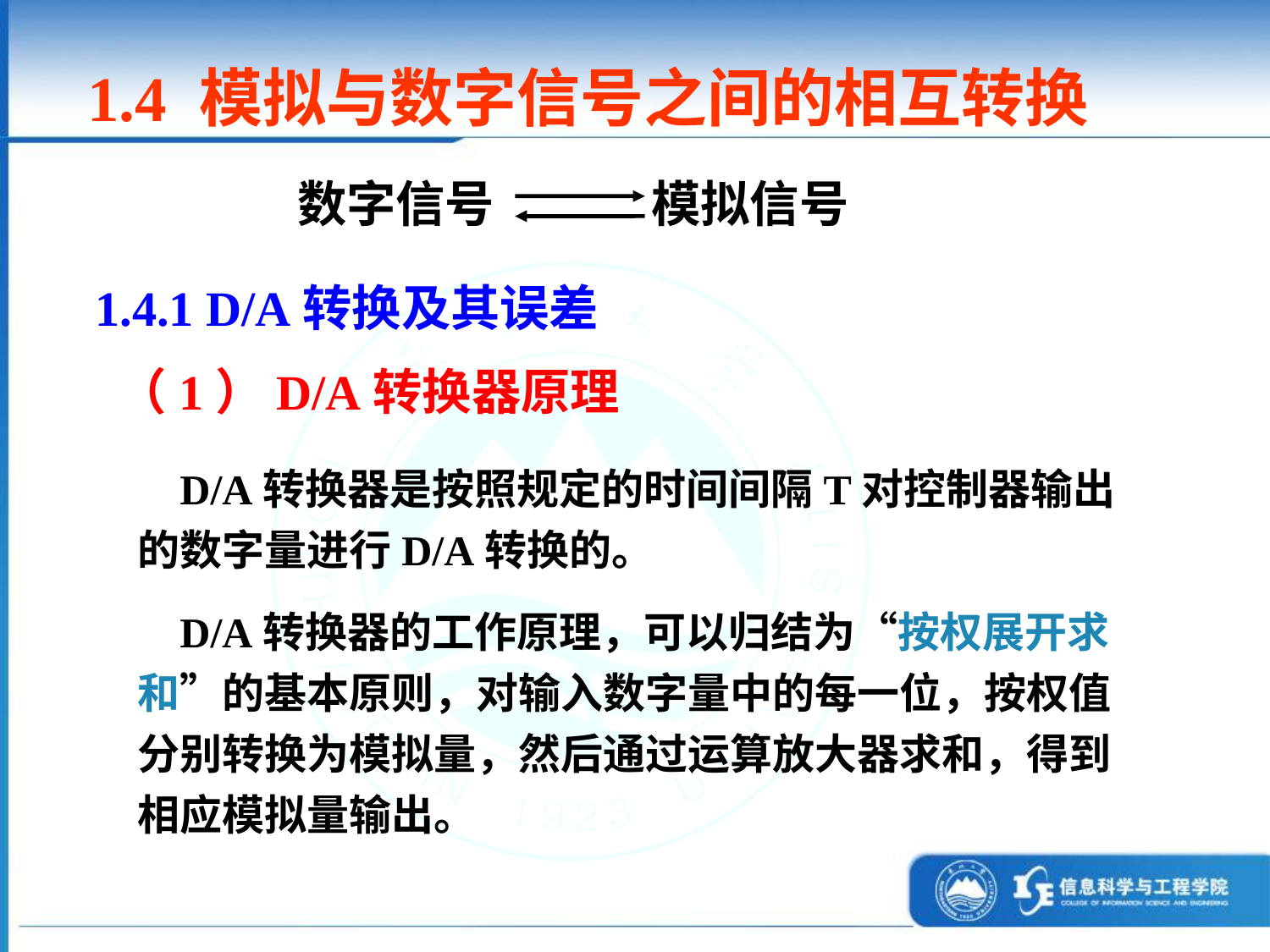

1.4 模拟与数字信号之间的相互转换
数字信号              模拟信号

1.4.1 D/A转换及其误差
（1）D/A转换器原理
    D/A转换器是按照规定的时间间隔T对控制器输出的数字量进行D/A转换的。
    D/A转换器的工作原理，可以归结为“按权展开求和”的基本原则，对输入数字量中的每一位，按权值分别转换为模拟量，然后通过运算放大器求和，得到相应模拟量输出。